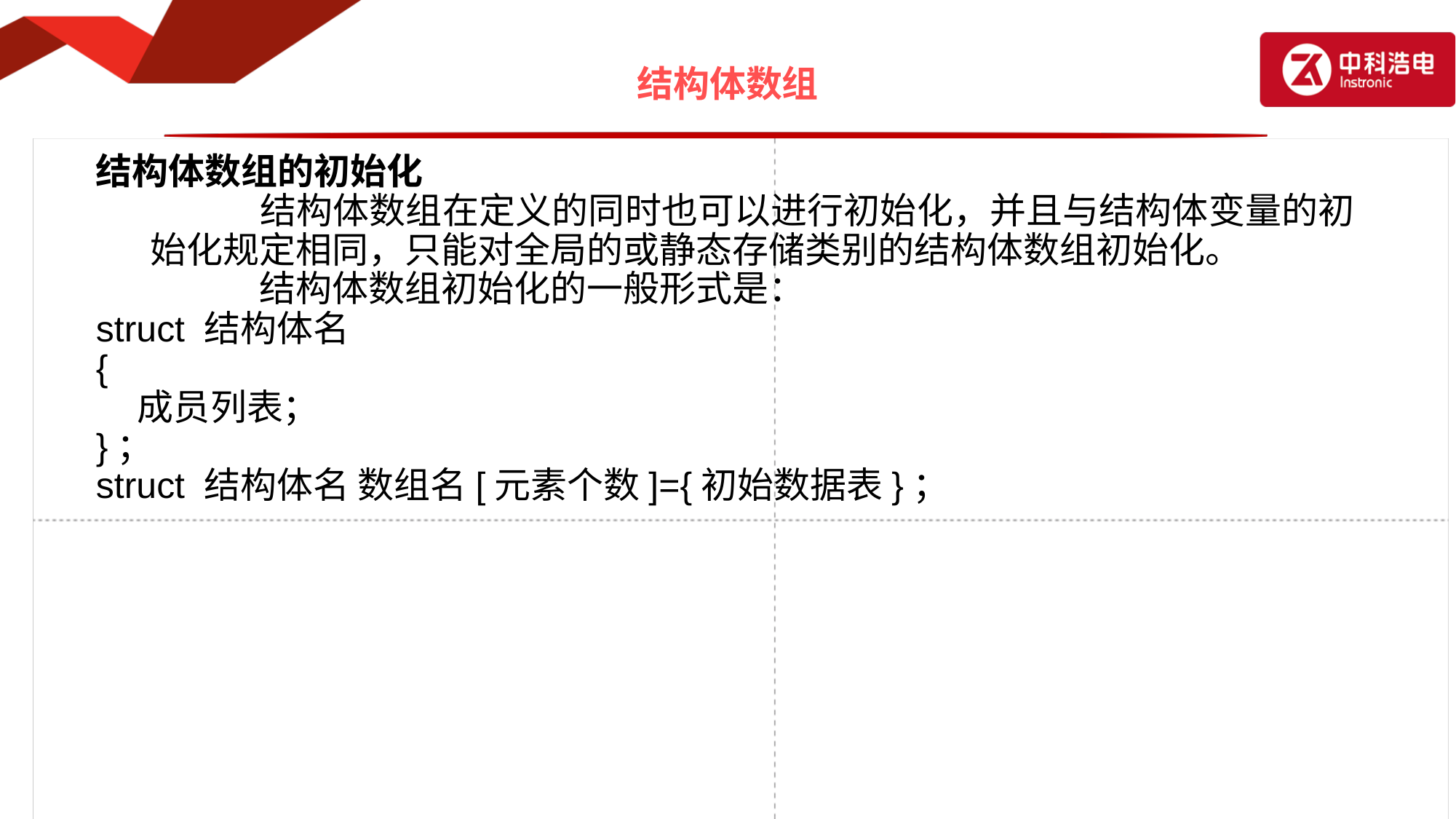

# 结构体数组
结构体数组的初始化
		结构体数组在定义的同时也可以进行初始化，并且与结构体变量的初始化规定相同，只能对全局的或静态存储类别的结构体数组初始化。
		结构体数组初始化的一般形式是：
struct 结构体名
{
    成员列表；
}；
struct 结构体名 数组名[元素个数]={初始数据表}；